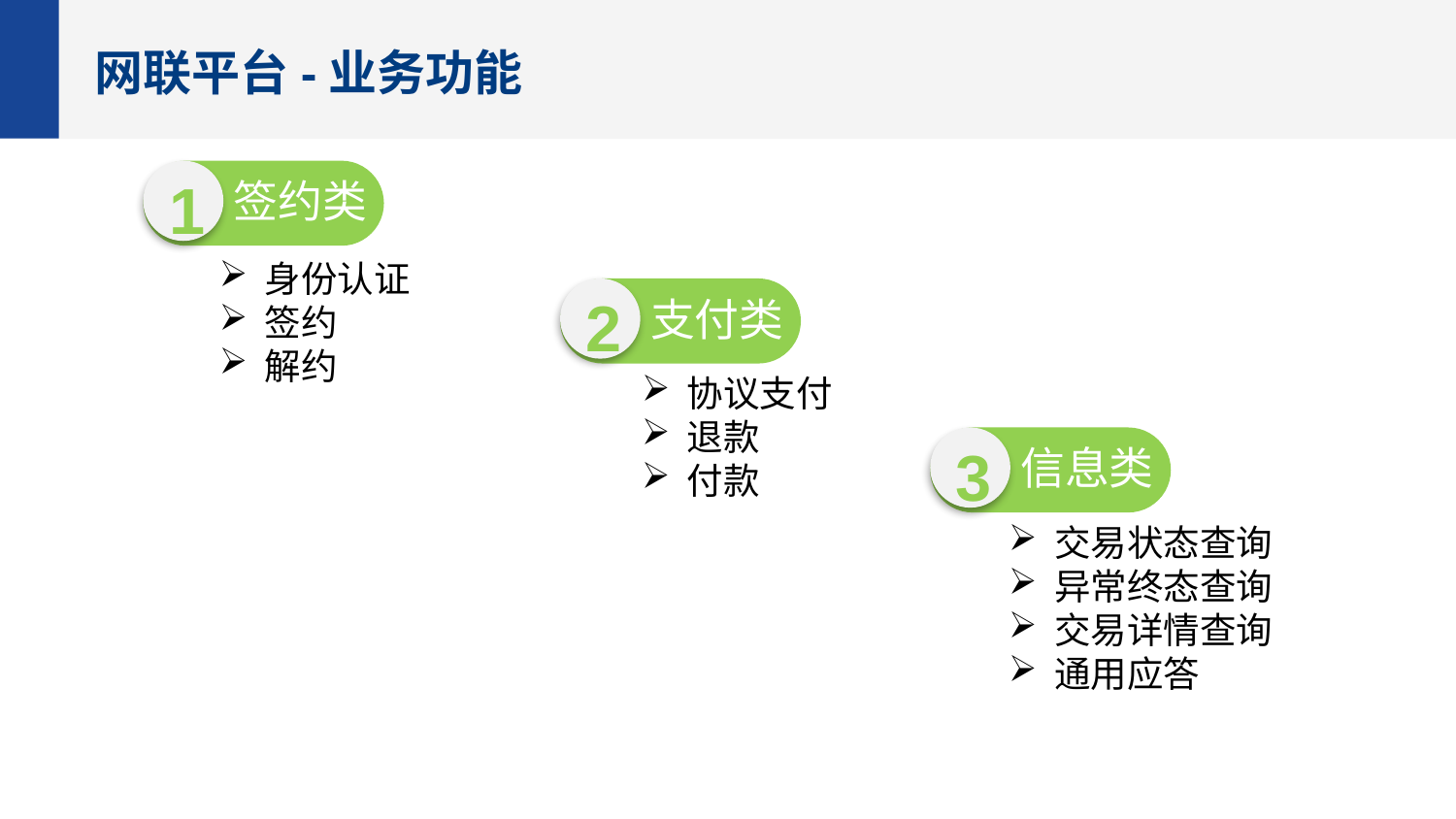

网联平台-业务功能

1
签约类
身份认证
签约
解约

支付类

2
支付类
协议支付
退款
付款

3
信息类
交易状态查询
异常终态查询
交易详情查询
通用应答